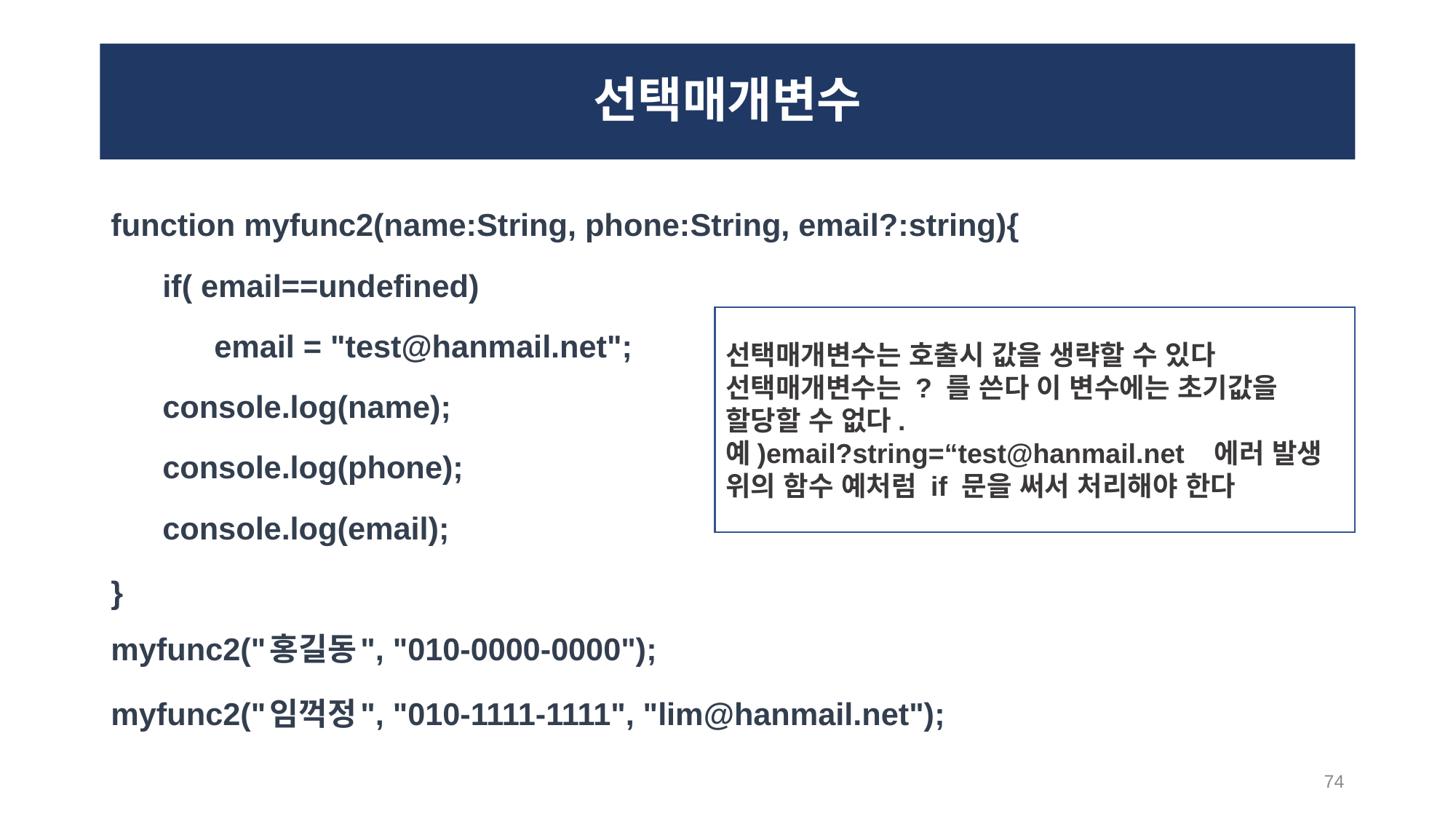

# 선택매개변수
function myfunc2(name:String, phone:String, email?:string){
if( email==undefined)
email = "test@hanmail.net";
console.log(name);
console.log(phone);
console.log(email);
}
myfunc2("홍길동", "010-0000-0000");
myfunc2("임꺽정", "010-1111-1111", "lim@hanmail.net");
선택매개변수는 호출시 값을 생략할 수 있다
선택매개변수는 ? 를 쓴다 이 변수에는 초기값을 할당할 수 없다.
예)email?string=“test@hanmail.net   에러 발생
위의 함수 예처럼 if 문을 써서 처리해야 한다
74